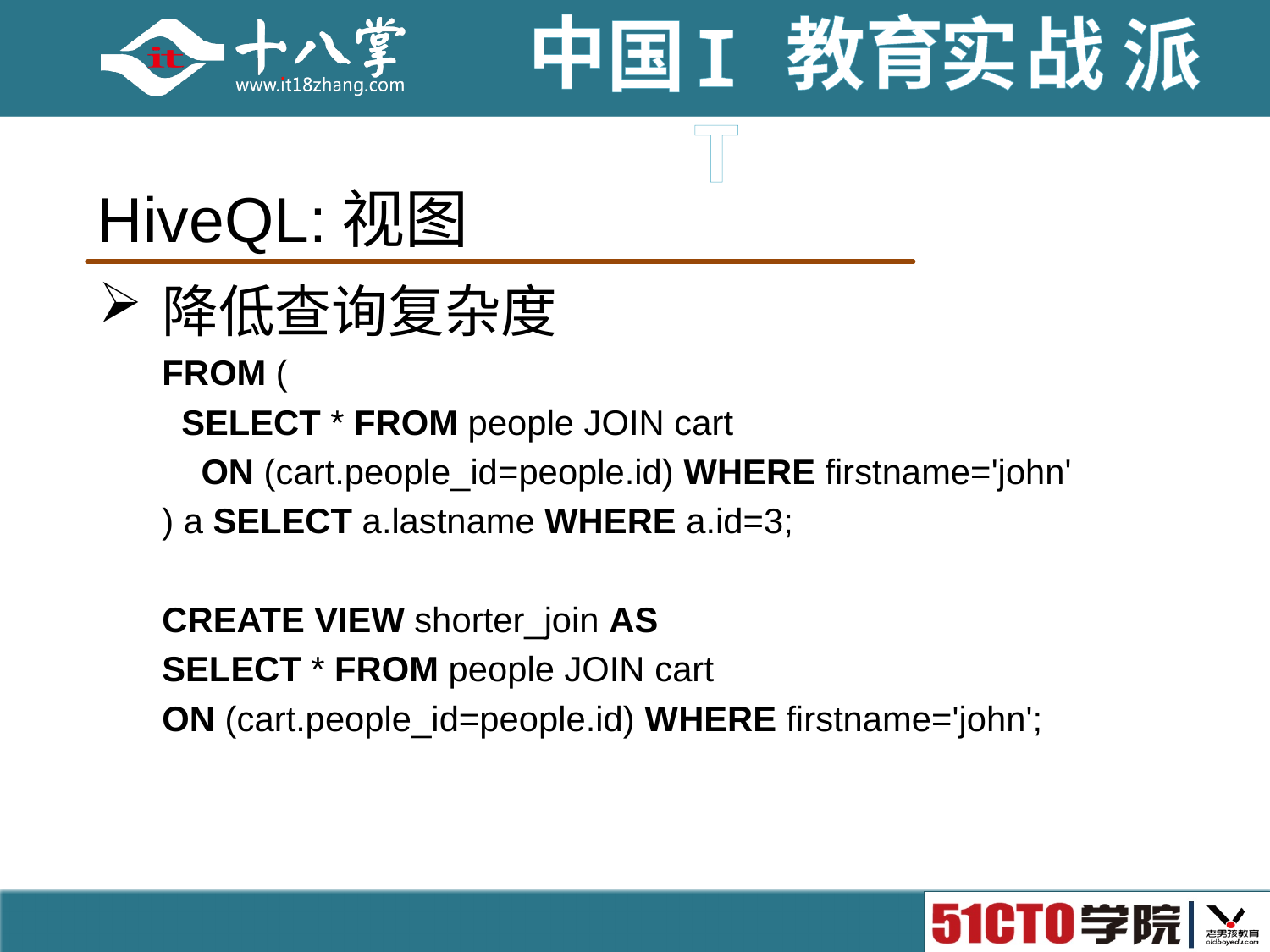

# HiveQL:视图
降低查询复杂度
FROM (
  SELECT * FROM people JOIN cart
    ON (cart.people_id=people.id) WHERE firstname='john'
) a SELECT a.lastname WHERE a.id=3;

CREATE VIEW shorter_join AS
SELECT * FROM people JOIN cart
ON (cart.people_id=people.id) WHERE firstname='john';